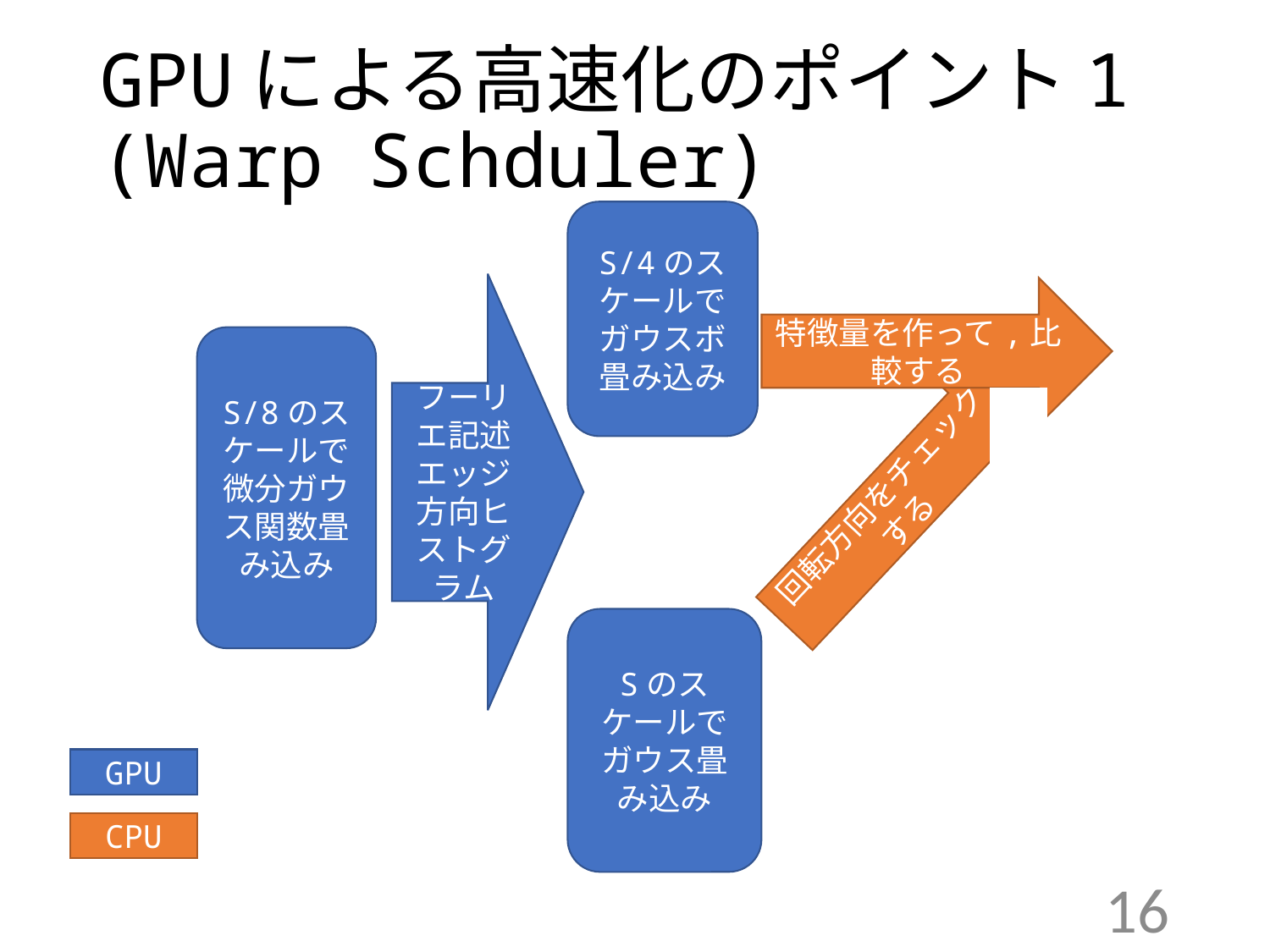

GPUによる高速化のポイント1
(Warp Schduler)
S/4のスケールでガウスボ畳み込み
フーリエ記述エッジ方向ヒストグラム
特徴量を作って,比較する
回転方向をチェックする

S/8のスケールで微分ガウス関数畳み込み
Sのスケールでガウス畳み込み
GPU
CPU
16